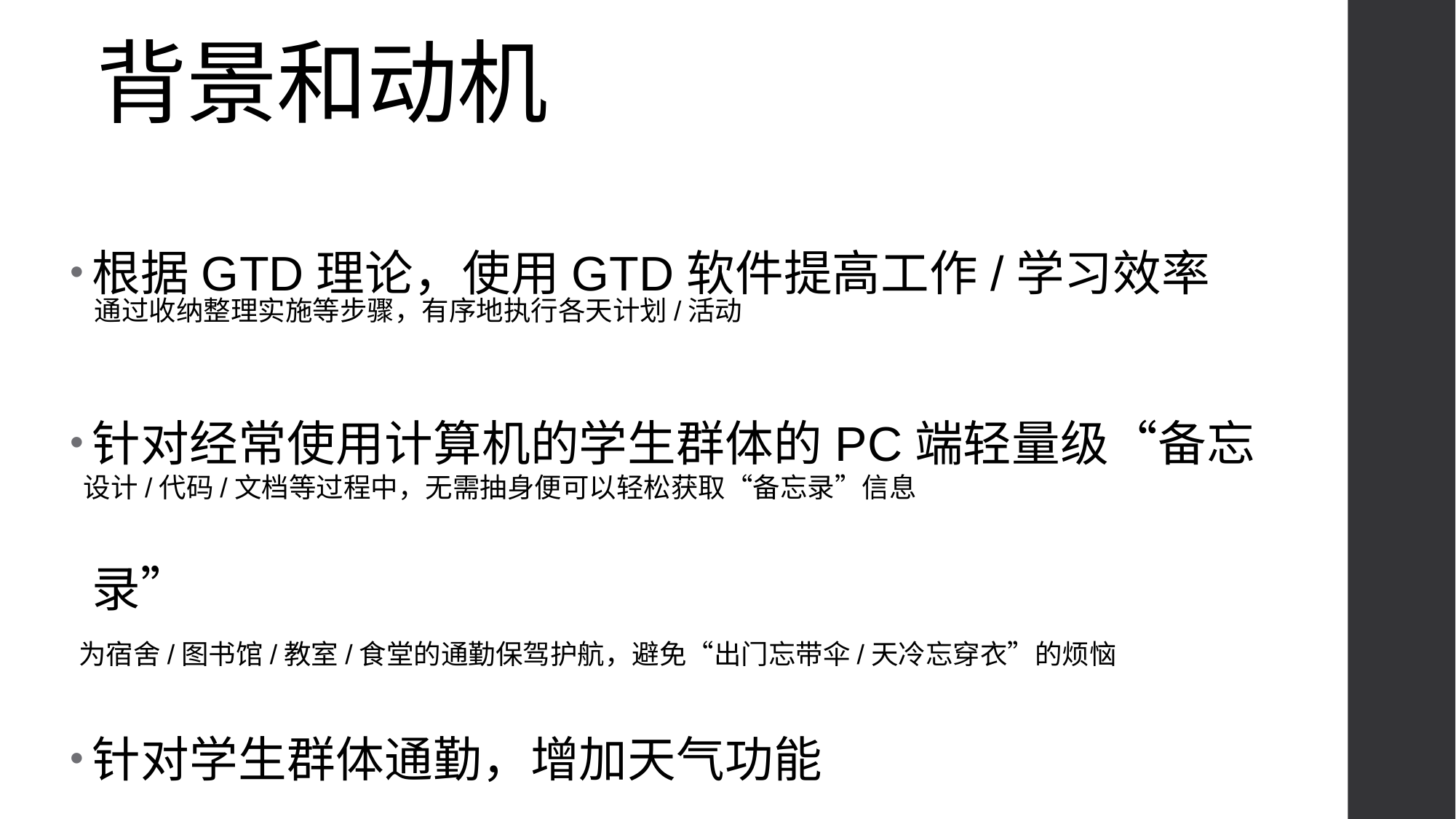

# 背景和动机
根据GTD理论，使用GTD软件提高工作/学习效率
针对经常使用计算机的学生群体的PC端轻量级“备忘录”
针对学生群体通勤，增加天气功能
通过收纳整理实施等步骤，有序地执行各天计划/活动
设计/代码/文档等过程中，无需抽身便可以轻松获取“备忘录”信息
为宿舍/图书馆/教室/食堂的通勤保驾护航，避免“出门忘带伞/天冷忘穿衣”的烦恼